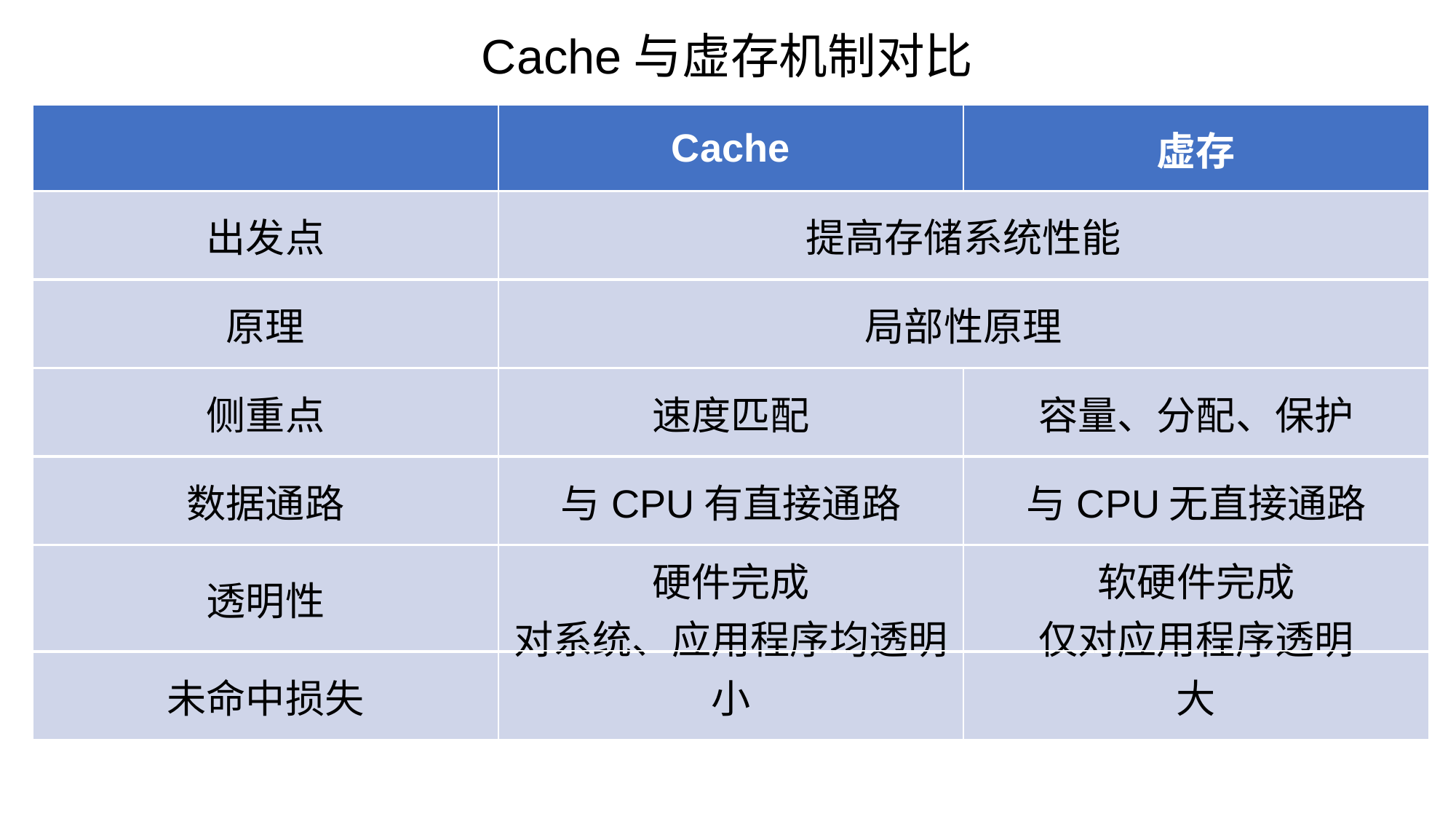

Cache与虚存机制对比
|  | Cache | 虚存 |
| --- | --- | --- |
| 出发点 | 提高存储系统性能 |
| --- | --- |
| 原理 | 局部性原理 |
| --- | --- |
| 侧重点 | 速度匹配 | 容量、分配、保护 |
| --- | --- | --- |
| 数据通路 | 与CPU有直接通路 | 与CPU无直接通路 |
| --- | --- | --- |
| 透明性 | 硬件完成 对系统、应用程序均透明 | 软硬件完成 仅对应用程序透明 |
| --- | --- | --- |
| 未命中损失 | 小 | 大 |
| --- | --- | --- |